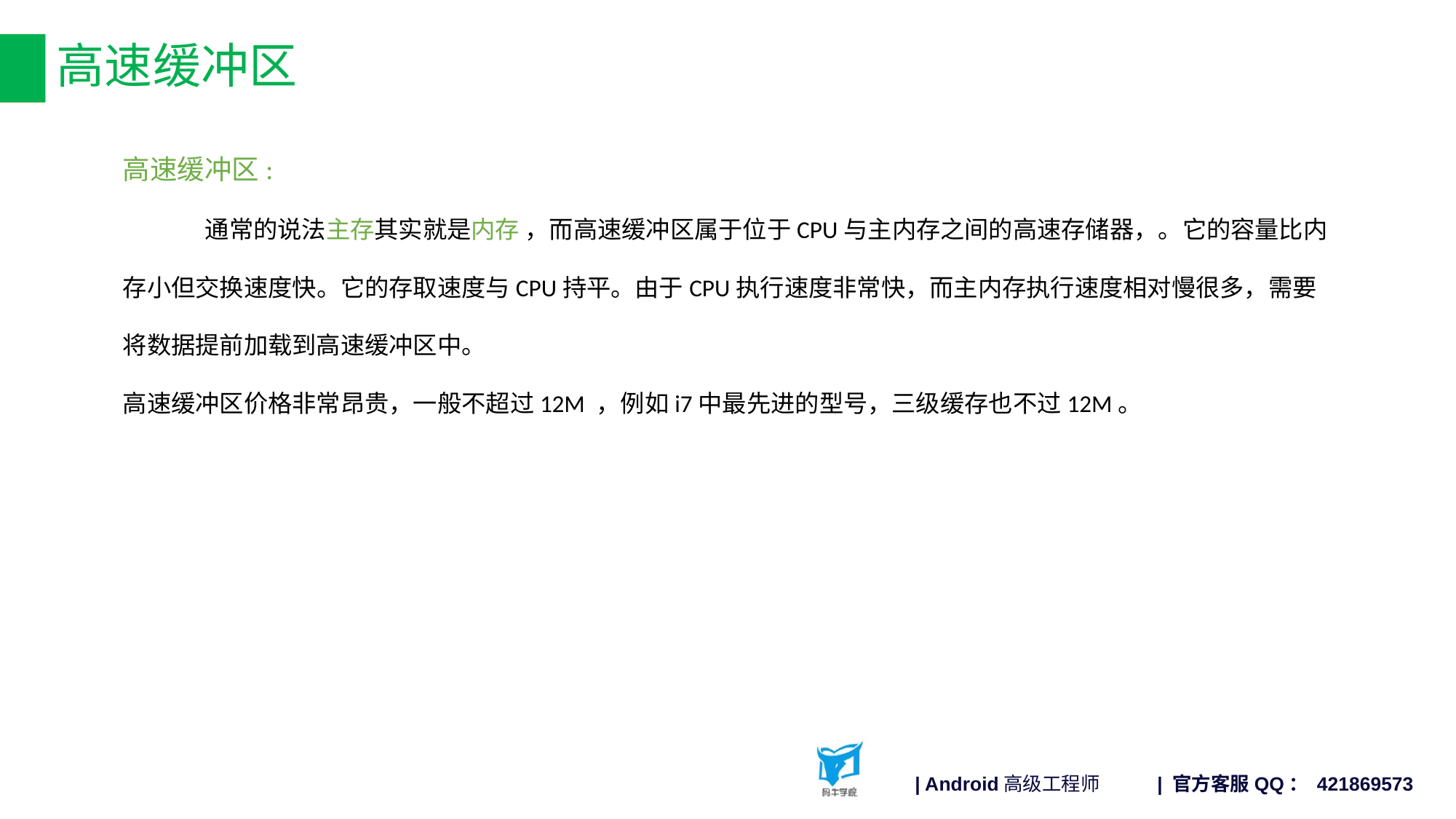

# 高速缓冲区
高速缓冲区:
              通常的说法主存其实就是内存 ，而高速缓冲区属于位于CPU与主内存之间的高速存储器，。它的容量比内存小但交换速度快。它的存取速度与CPU持平。由于CPU执行速度非常快，而主内存执行速度相对慢很多，需要将数据提前加载到高速缓冲区中。
高速缓冲区价格非常昂贵，一般不超过12M ，例如i7中最先进的型号，三级缓存也不过12M。